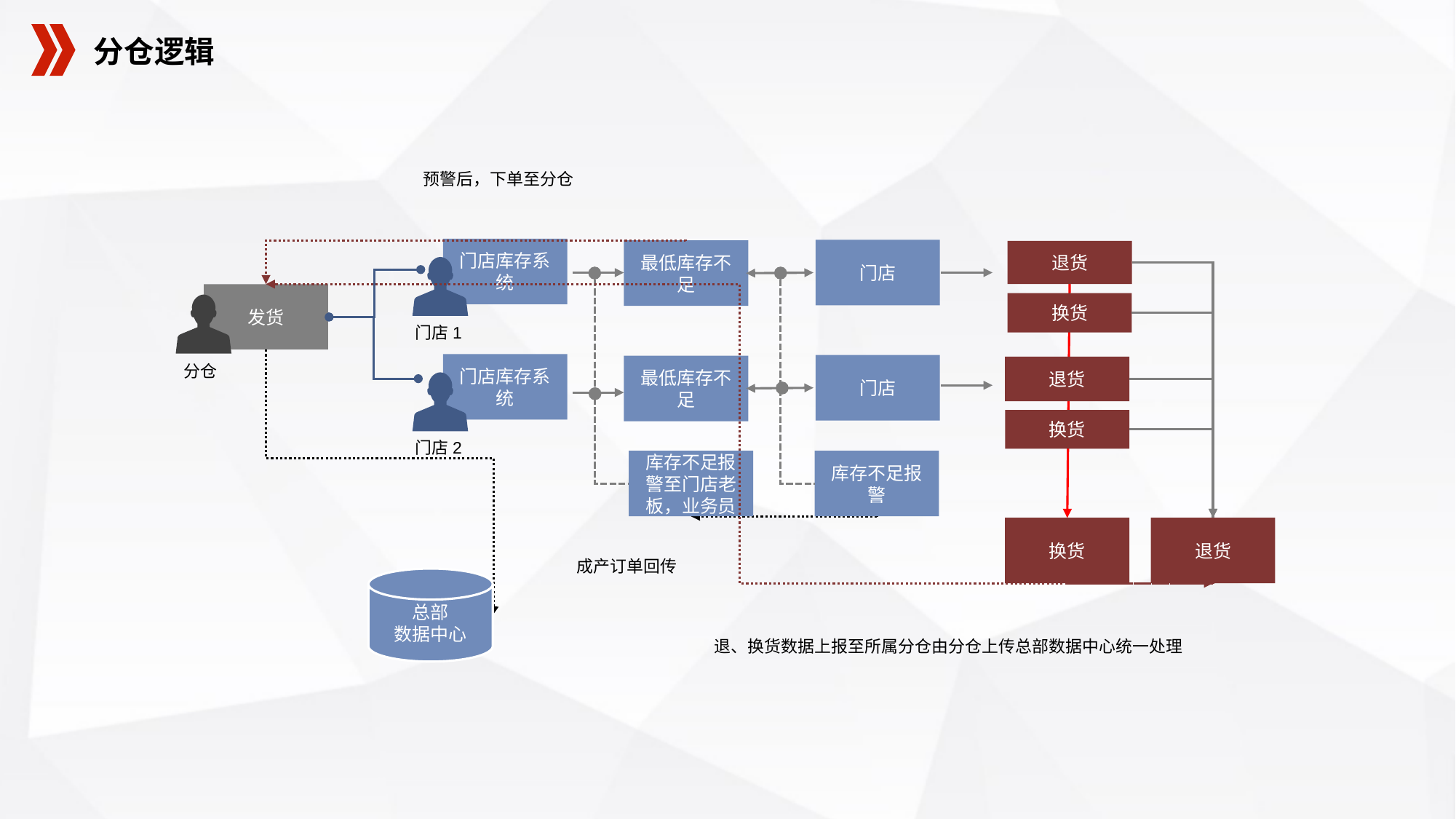

分仓逻辑
预警后，下单至分仓
门店库存系统

门店1
门店
最低库存不足
退货

发货

分仓
换货
门店库存系统

门店2
门店
最低库存不足
退货

换货
库存不足报警至门店老板，业务员
库存不足报警
换货
退货
成产订单回传
总部
数据中心
退、换货数据上报至所属分仓由分仓上传总部数据中心统一处理